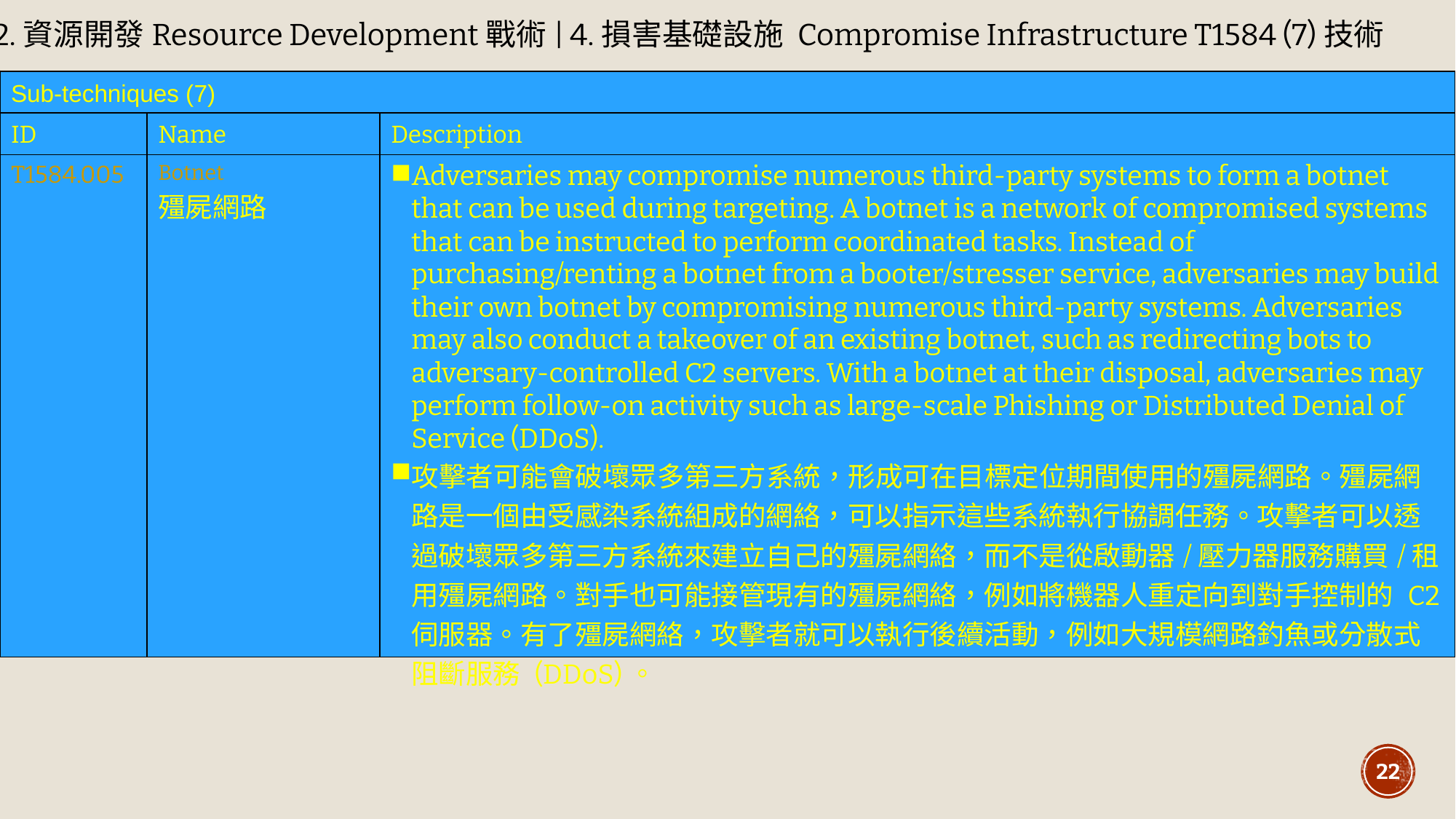

2.資源開發Resource Development戰術| 4.損害基礎設施 Compromise Infrastructure T1584 (7)技術
| Sub-techniques (7) |  |  |
| --- | --- | --- |
| ID | Name | Description |
| T1584.005 | Botnet 殭屍網路 | Adversaries may compromise numerous third-party systems to form a botnet that can be used during targeting. A botnet is a network of compromised systems that can be instructed to perform coordinated tasks. Instead of purchasing/renting a botnet from a booter/stresser service, adversaries may build their own botnet by compromising numerous third-party systems. Adversaries may also conduct a takeover of an existing botnet, such as redirecting bots to adversary-controlled C2 servers. With a botnet at their disposal, adversaries may perform follow-on activity such as large-scale Phishing or Distributed Denial of Service (DDoS). 攻擊者可能會破壞眾多第三方系統，形成可在目標定位期間使用的殭屍網路。殭屍網路是一個由受感染系統組成的網絡，可以指示這些系統執行協調任務。攻擊者可以透過破壞眾多第三方系統來建立自己的殭屍網絡，而不是從啟動器/壓力器服務購買/租用殭屍網路。對手也可能接管現有的殭屍網絡，例如將機器人重定向到對手控制的 C2 伺服器。有了殭屍網絡，攻擊者就可以執行後續活動，例如大規模網路釣魚或分散式阻斷服務 (DDoS)。 |

22